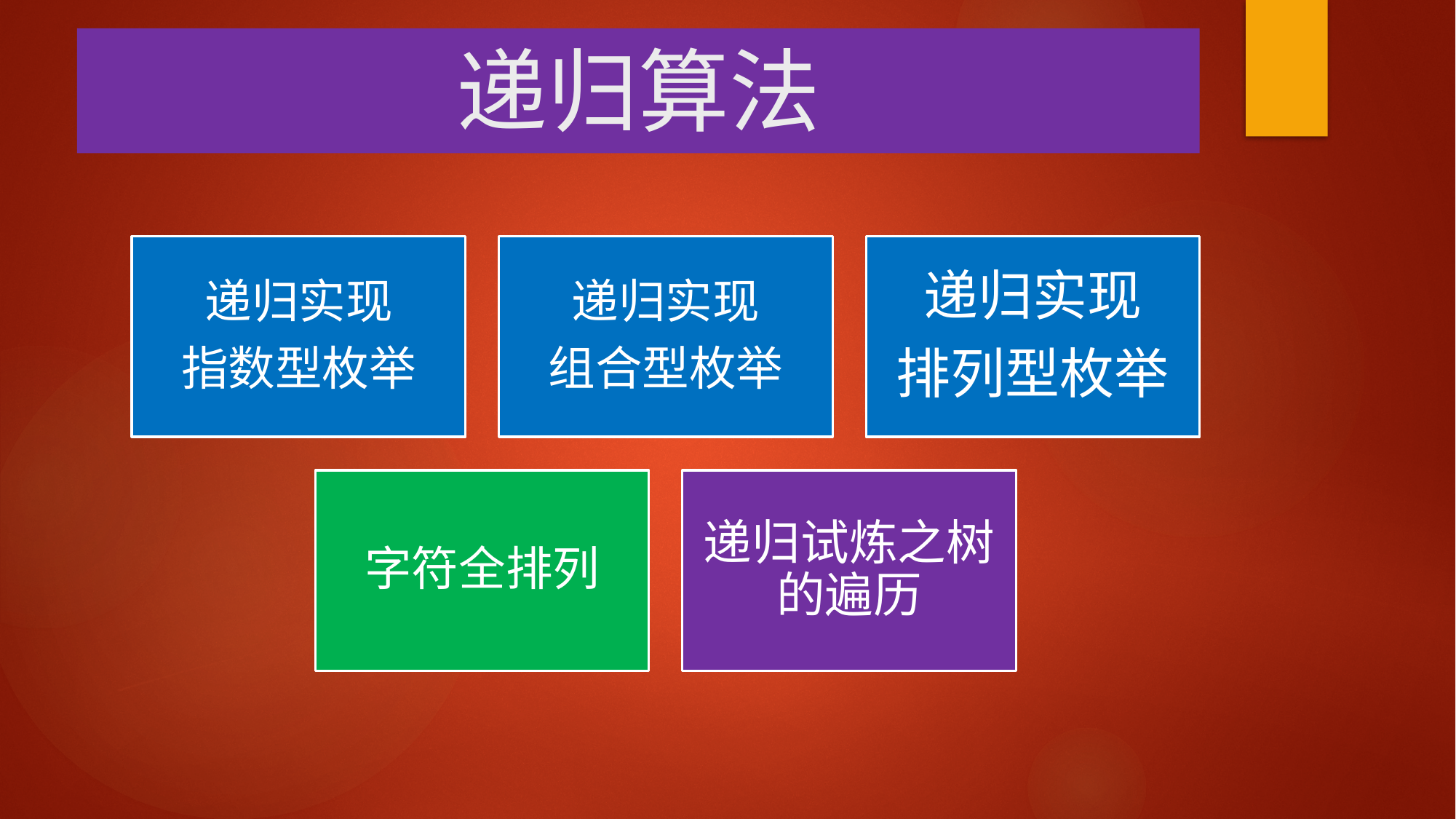

# 递归算法
递归实现
指数型枚举
递归实现
组合型枚举
递归实现
排列型枚举
字符全排列
递归试炼之树的遍历